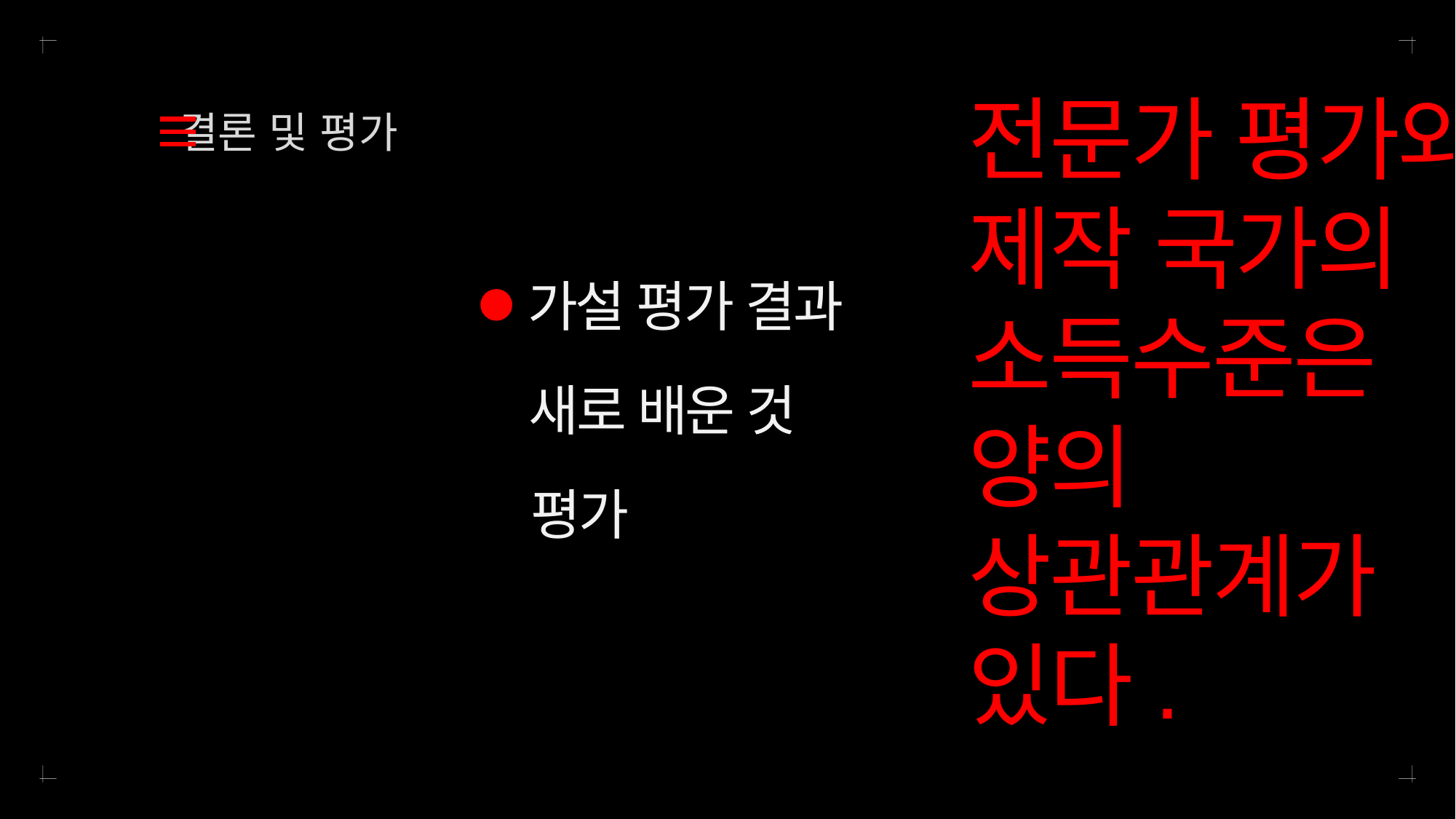

전문가 평가와
제작 국가의
소득수준은
양의
상관관계가
있다.
결론 및 평가
가설 평가 결과

새로 배운 것
평가